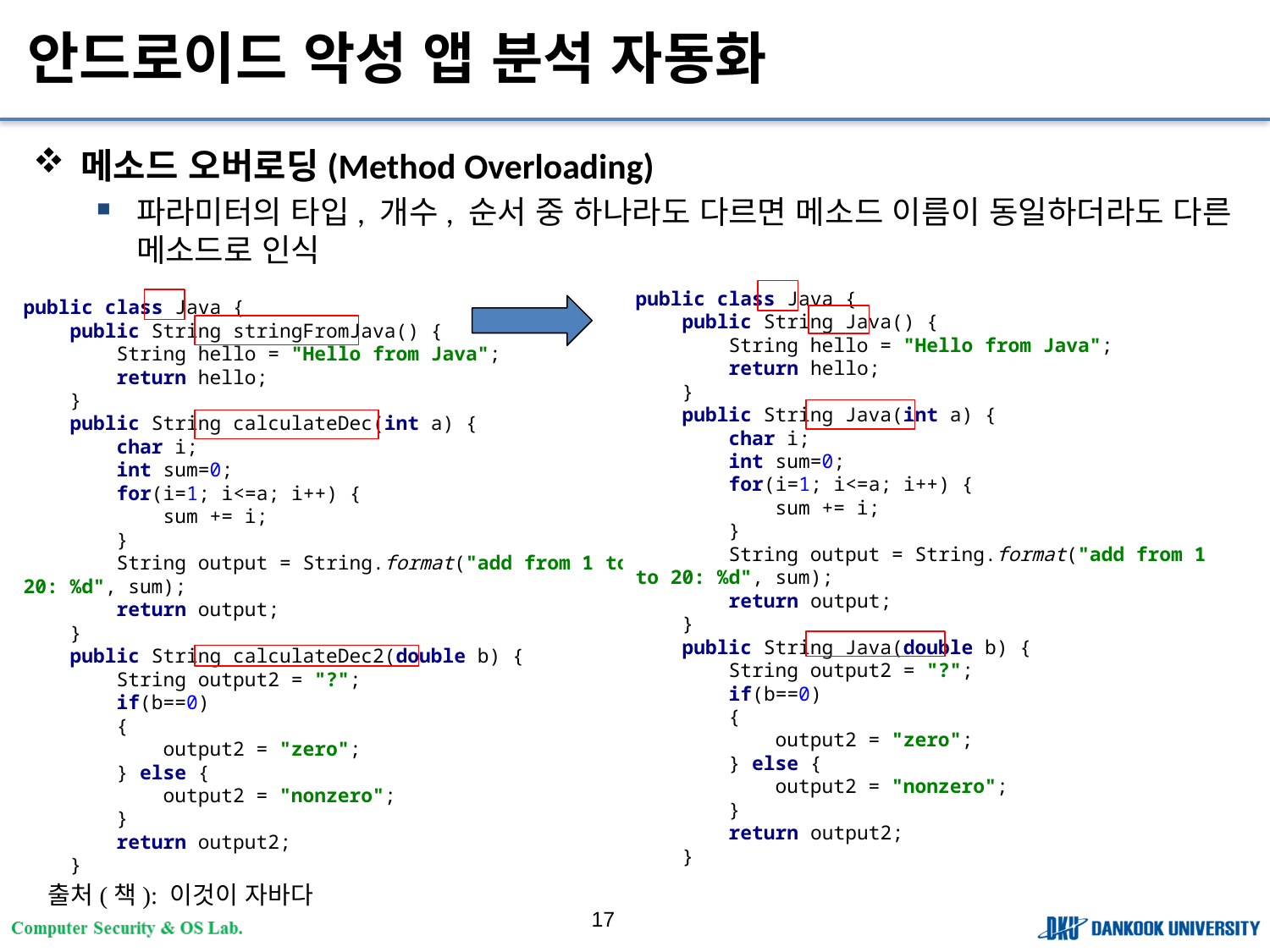

# 안드로이드 악성 앱 분석 자동화
메소드 오버로딩(Method Overloading)
파라미터의 타입, 개수, 순서 중 하나라도 다르면 메소드 이름이 동일하더라도 다른 메소드로 인식

public class Java {
    public String Java() {
        String hello = "Hello from Java";
        return hello;
    }
    public String Java(int a) {
        char i;
        int sum=0;
        for(i=1; i<=a; i++) {
            sum += i;
        }
        String output = String.format("add from 1 to 20: %d", sum);
        return output;
    }
    public String Java(double b) {
        String output2 = "?";
        if(b==0)
        {
            output2 = "zero";
        } else {
            output2 = "nonzero";
        }
        return output2;
    }

public class Java {
    public String stringFromJava() {
        String hello = "Hello from Java";
        return hello;
    }
    public String calculateDec(int a) {
        char i;
        int sum=0;
        for(i=1; i<=a; i++) {
            sum += i;
        }
        String output = String.format("add from 1 to 20: %d", sum);
        return output;
    }
    public String calculateDec2(double b) {
        String output2 = "?";
        if(b==0)
        {
            output2 = "zero";
        } else {
            output2 = "nonzero";
        }
        return output2;
    }

출처(책): 이것이 자바다
17